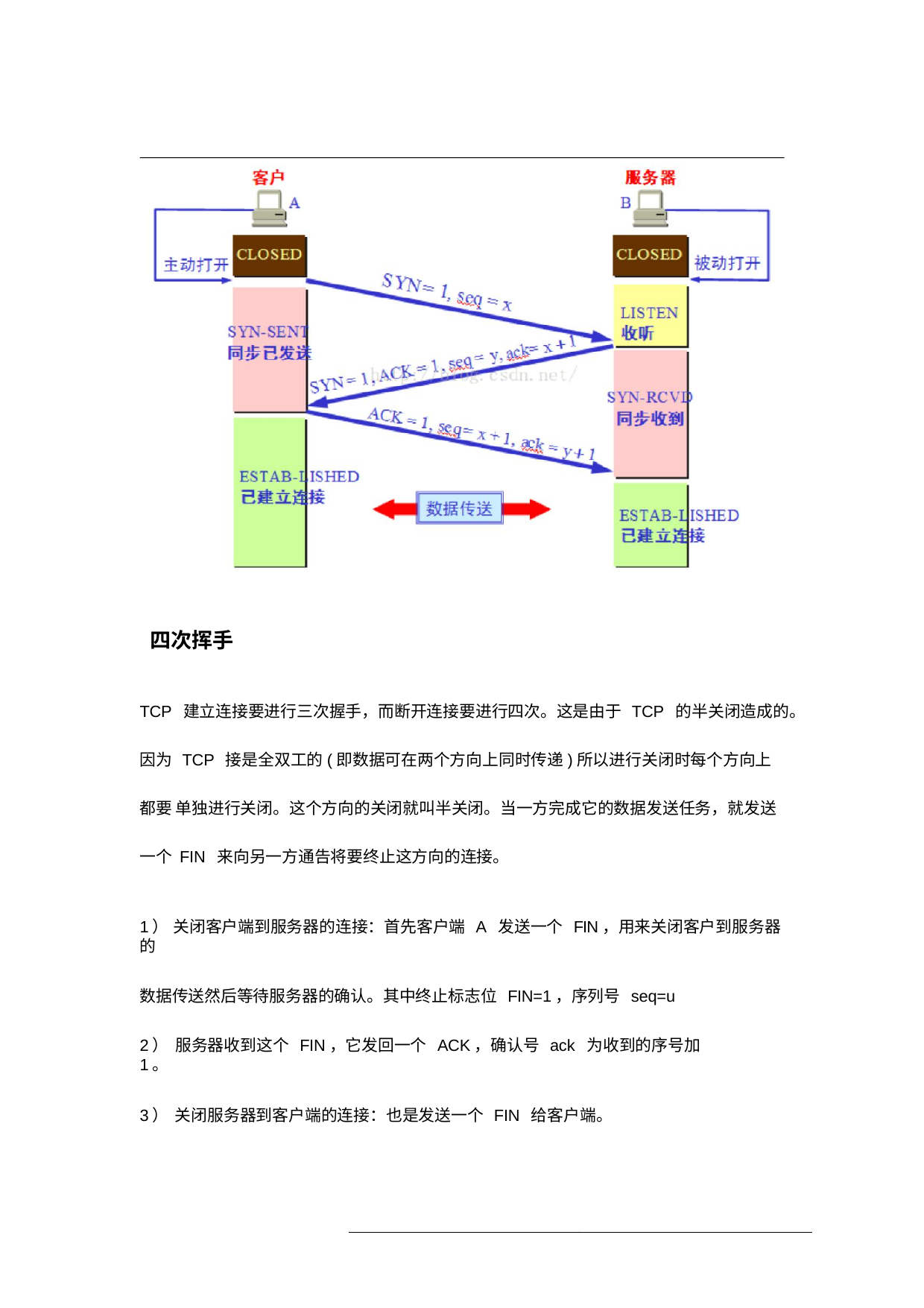

四次挥手
TCP 建立连接要进行三次握手，而断开连接要进行四次。这是由于 TCP 的半关闭造成的。
因为 TCP 接是全双工的(即数据可在两个方向上同时传递)所以进行关闭时每个方向上都要 单独进行关闭。这个方向的关闭就叫半关闭。当一方完成它的数据发送任务，就发送一个 FIN 来向另一方通告将要终止这方向的连接。
1） 关闭客户端到服务器的连接：首先客户端 A 发送一个 FIN，用来关闭客户到服务器的

数据传送然后等待服务器的确认。其中终止标志位 FIN=1，序列号 seq=u
2） 服务器收到这个 FIN，它发回一个 ACK，确认号 ack 为收到的序号加 1。
3） 关闭服务器到客户端的连接：也是发送一个 FIN 给客户端。